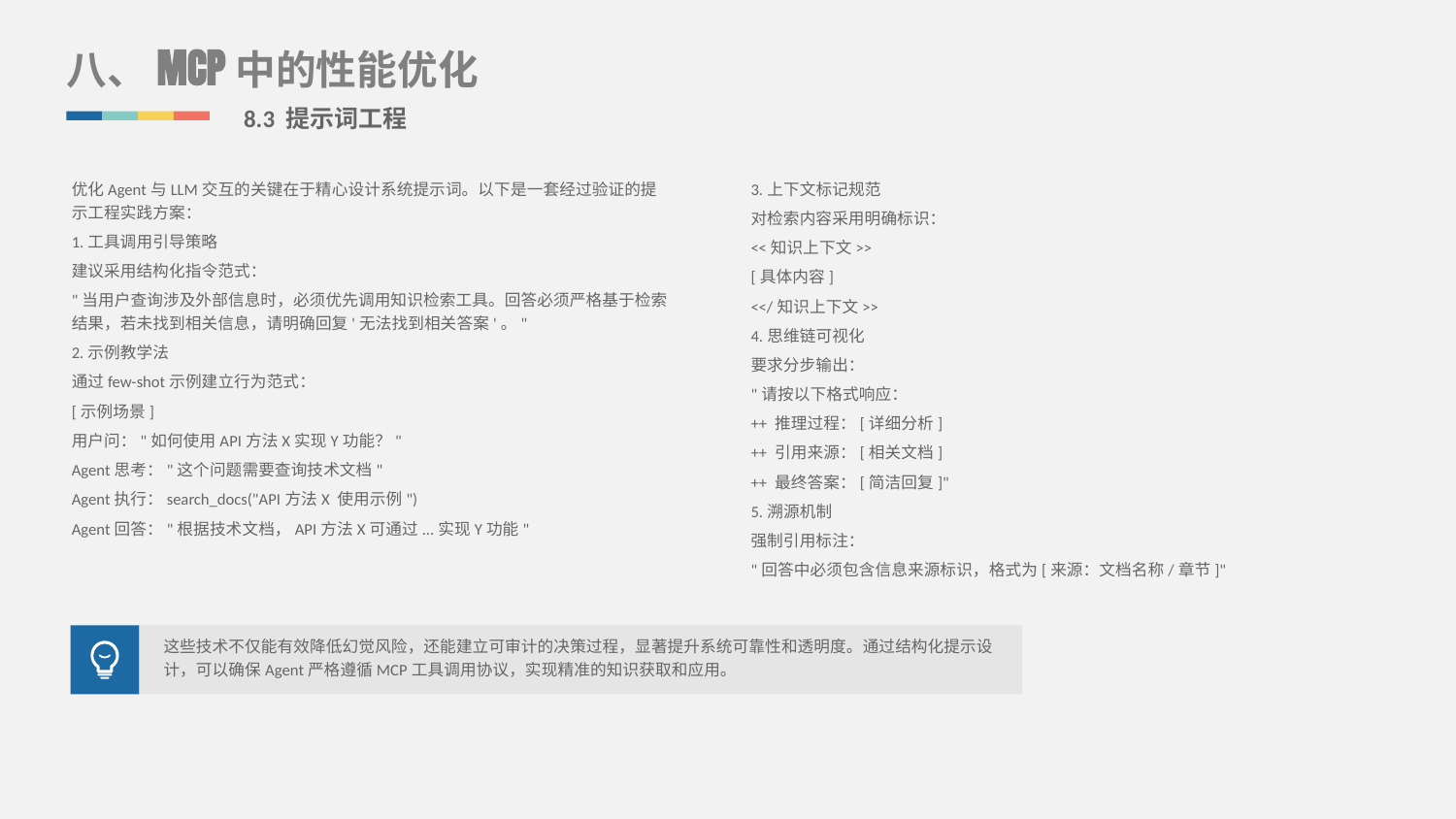

八、MCP中的性能优化
8.3 提示词工程

优化Agent与LLM交互的关键在于精心设计系统提示词。以下是一套经过验证的提示工程实践方案：
1.工具调用引导策略
建议采用结构化指令范式：
"当用户查询涉及外部信息时，必须优先调用知识检索工具。回答必须严格基于检索结果，若未找到相关信息，请明确回复'无法找到相关答案'。"
2.示例教学法
通过few-shot示例建立行为范式：
[示例场景]
用户问："如何使用API方法X实现Y功能？"
Agent思考："这个问题需要查询技术文档"
Agent执行：search_docs("API方法X 使用示例")
Agent回答："根据技术文档，API方法X可通过...实现Y功能"
3.上下文标记规范
对检索内容采用明确标识：
<<知识上下文>>
[具体内容]
<</知识上下文>>
4.思维链可视化
要求分步输出：
"请按以下格式响应：
++ 推理过程：[详细分析]
++ 引用来源：[相关文档]
++ 最终答案：[简洁回复]"
5.溯源机制
强制引用标注：
"回答中必须包含信息来源标识，格式为[来源：文档名称/章节]"

这些技术不仅能有效降低幻觉风险，还能建立可审计的决策过程，显著提升系统可靠性和透明度。通过结构化提示设计，可以确保Agent严格遵循MCP工具调用协议，实现精准的知识获取和应用。